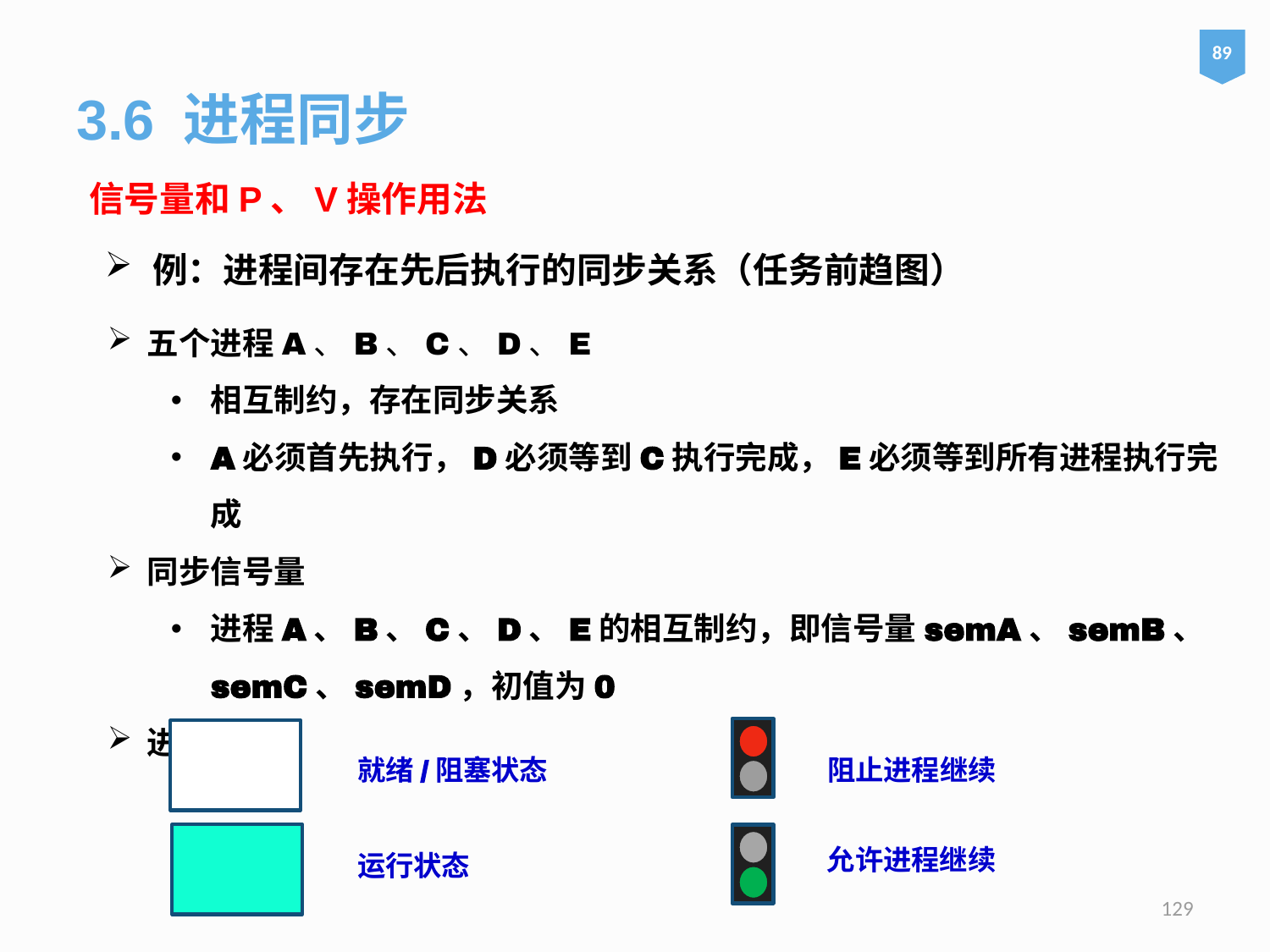

89
3.6 进程同步
信号量和P、V操作用法
例：进程间存在先后执行的同步关系（任务前趋图）
五个进程A、B、C、D、E
相互制约，存在同步关系
A必须首先执行，D必须等到C执行完成，E必须等到所有进程执行完成
同步信号量
进程A、B、C、D、E的相互制约，即信号量semA、semB、semC、semD，初值为0
进程示意

就绪/阻塞状态
阻止进程继续

允许进程继续

运行状态
129